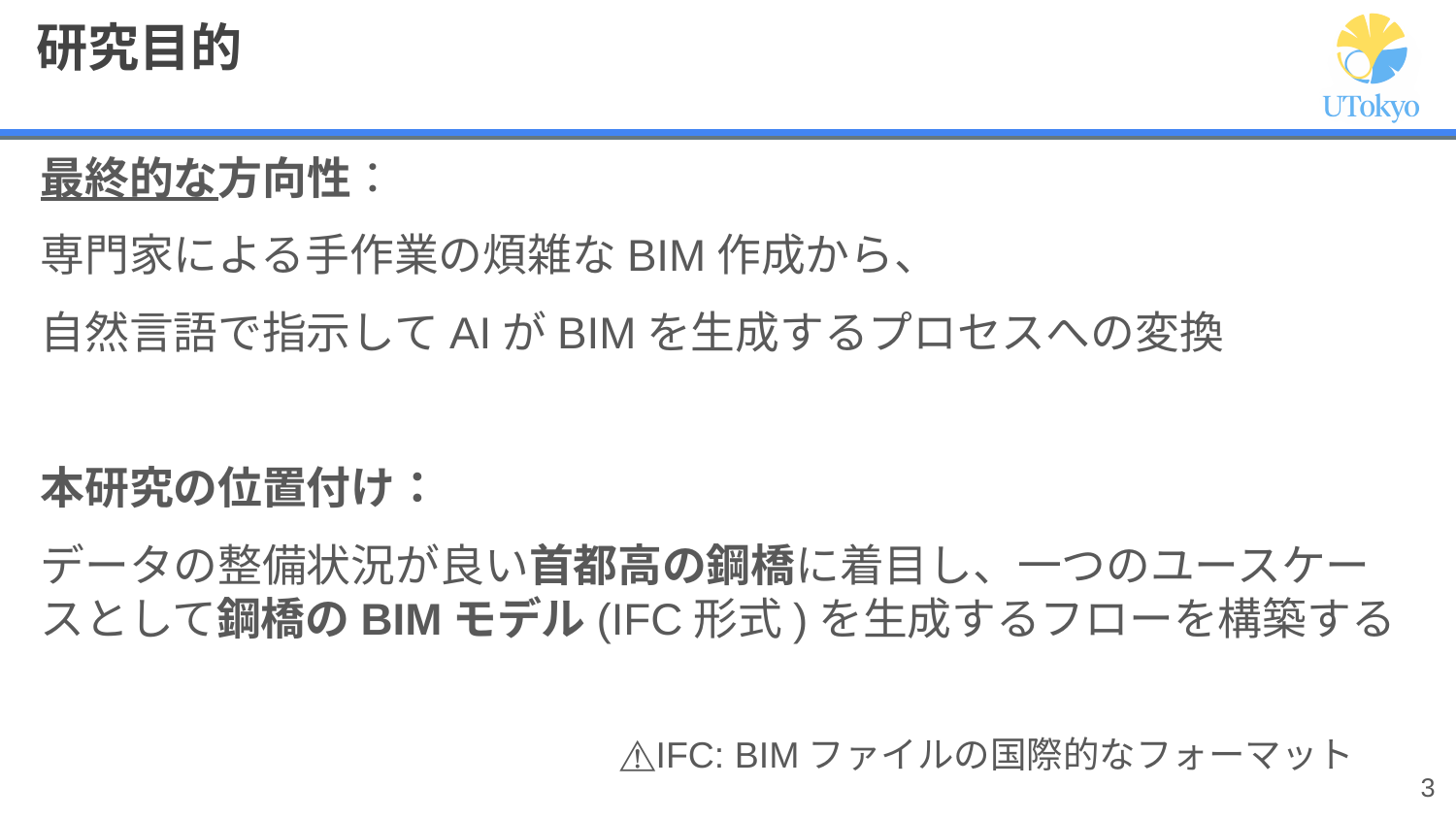

# 研究目的

最終的な方向性：
専門家による手作業の煩雑なBIM作成から、
自然言語で指示してAIがBIMを生成するプロセスへの変換

本研究の位置付け：
データの整備状況が良い首都高の鋼橋に着目し、一つのユースケースとして鋼橋のBIMモデル(IFC形式)を生成するフローを構築する

⚠️IFC: BIMファイルの国際的なフォーマット
3